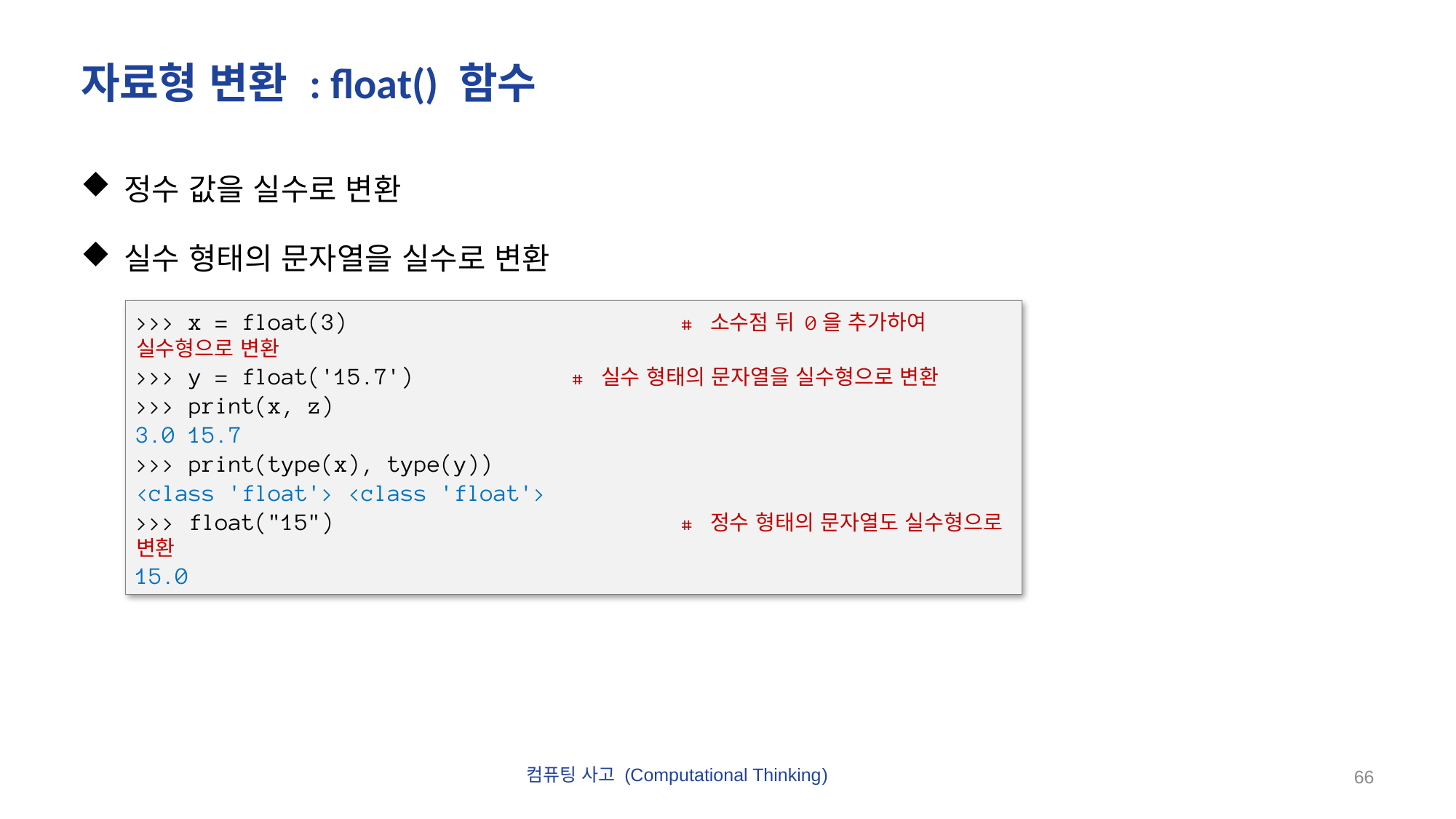

# 자료형 변환 : float() 함수
정수 값을 실수로 변환
실수 형태의 문자열을 실수로 변환

>>> x = float(3)				# 소수점 뒤 0을 추가하여 실수형으로 변환
>>> y = float('15.7')		# 실수 형태의 문자열을 실수형으로 변환
>>> print(x, z)
3.0 15.7
>>> print(type(x), type(y))
<class 'float'> <class 'float'>
>>> float("15")    			# 정수 형태의 문자열도 실수형으로 변환
15.0